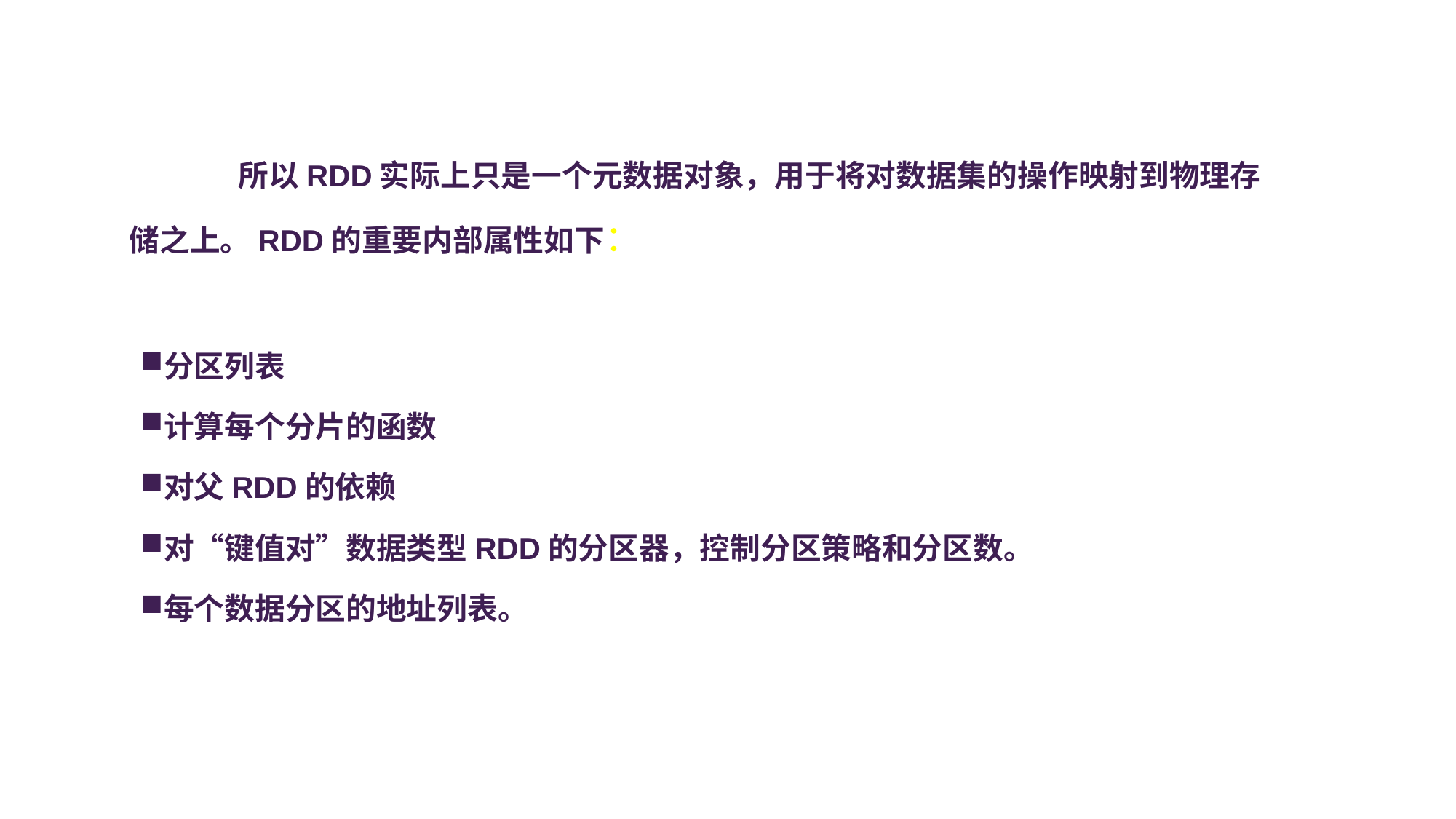

所以RDD实际上只是一个元数据对象，用于将对数据集的操作映射到物理存储之上。RDD的重要内部属性如下：
分区列表
计算每个分片的函数
对父RDD的依赖
对“键值对”数据类型RDD的分区器，控制分区策略和分区数。
每个数据分区的地址列表。